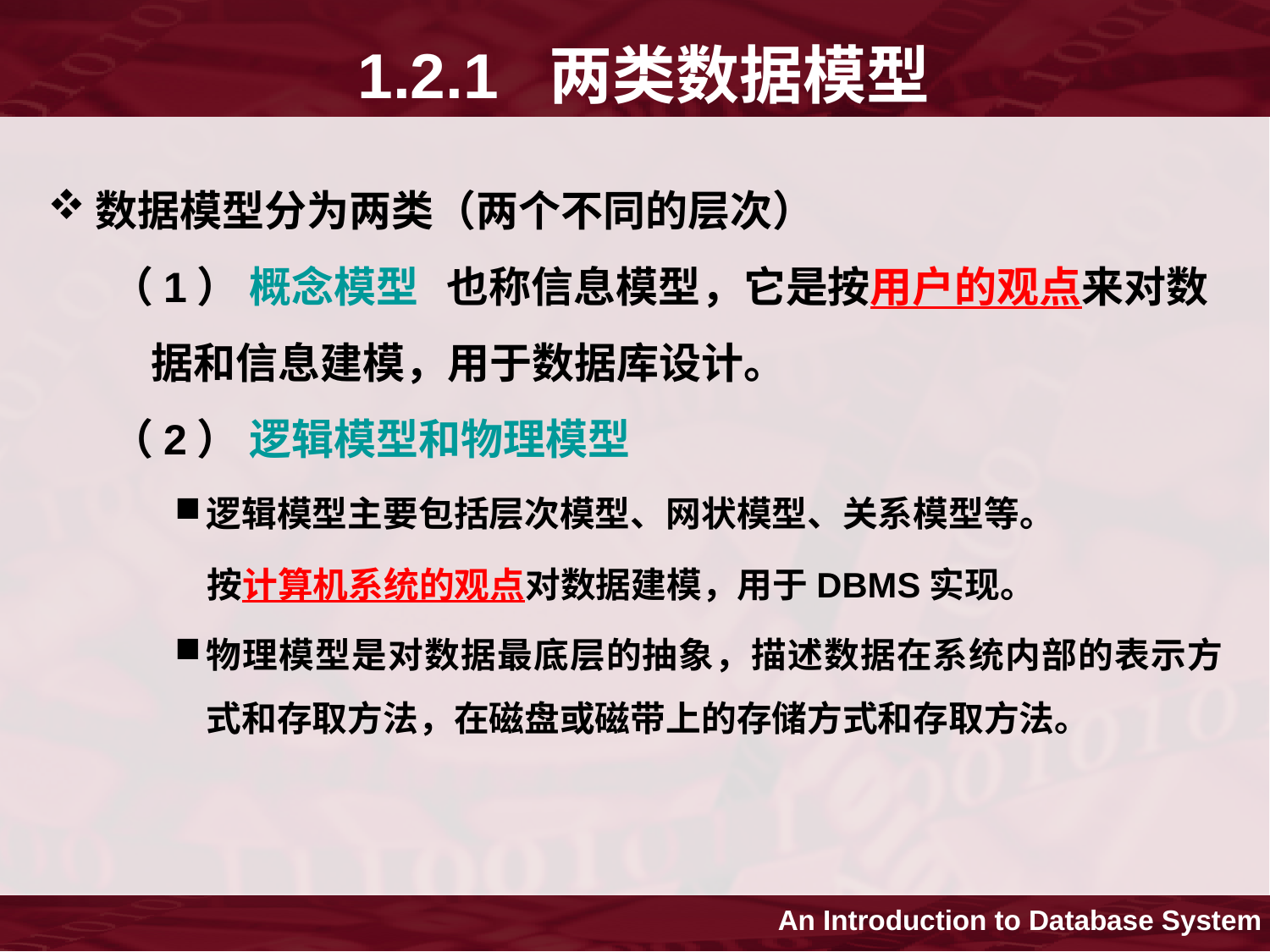

# 1.2.1  两类数据模型
数据模型分为两类（两个不同的层次）
（1） 概念模型   也称信息模型，它是按用户的观点来对数据和信息建模，用于数据库设计。
（2） 逻辑模型和物理模型
逻辑模型主要包括层次模型、网状模型、关系模型等。
   按计算机系统的观点对数据建模，用于DBMS实现。
物理模型是对数据最底层的抽象，描述数据在系统内部的表示方式和存取方法，在磁盘或磁带上的存储方式和存取方法。